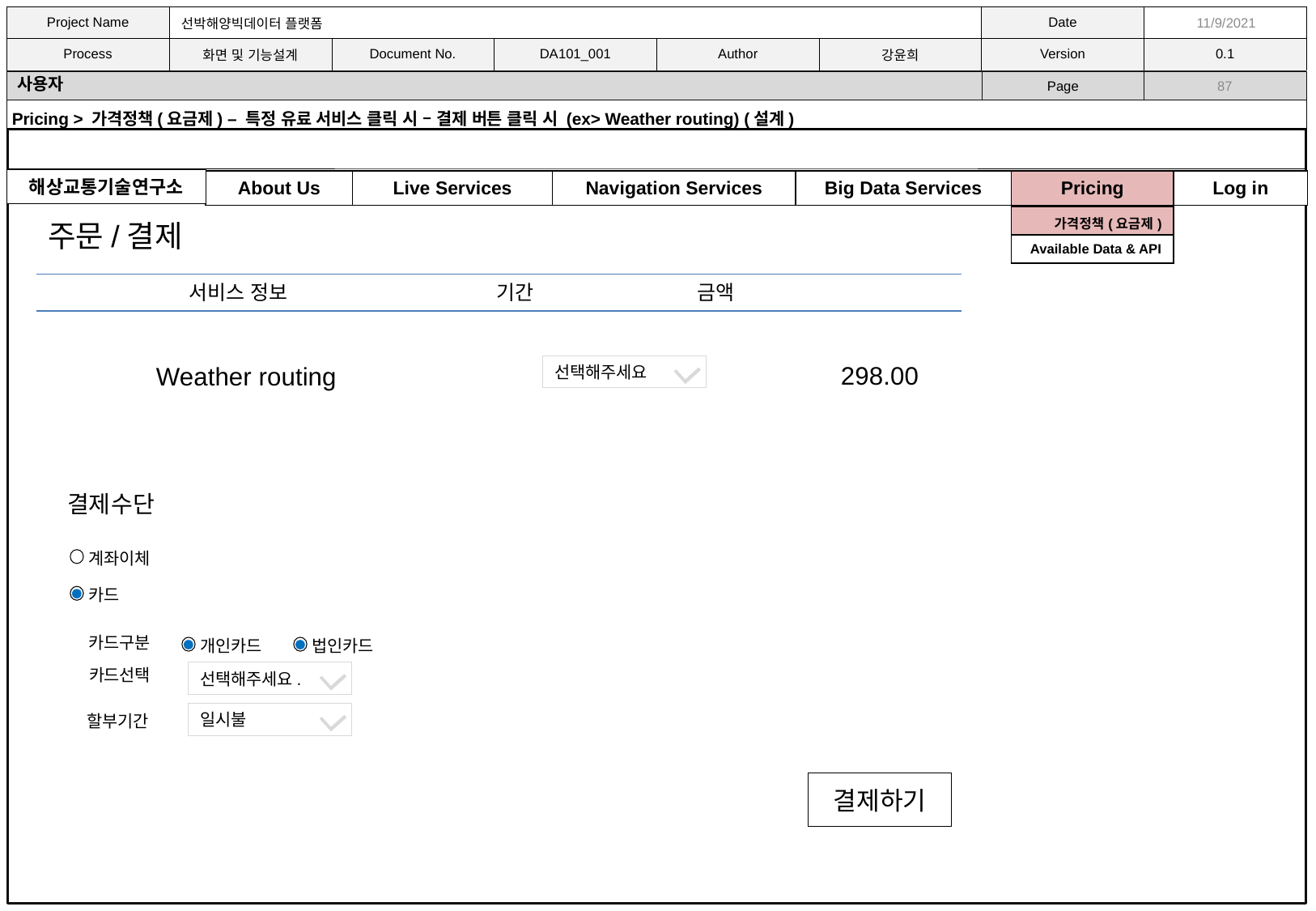

11/9/2021
사용자
87
Pricing > 가격정책(요금제) – 특정 유료 서비스 클릭 시 – 결제 버튼 클릭 시 (ex> Weather routing) (설계)

해상교통기술연구소
| About Us | Live Services | Navigation Services | Big Data Services | Pricing | Log in |
| --- | --- | --- | --- | --- | --- |
| 가격정책(요금제) |
| --- |
| Available Data & API |
주문/결제
                        서비스 정보                                     기간                             금액
Weather routing
298.00
선택해주세요

결제수단
계좌이체

카드

카드구분
개인카드
법인카드

카드선택
선택해주세요.

일시불
할부기간

결제하기